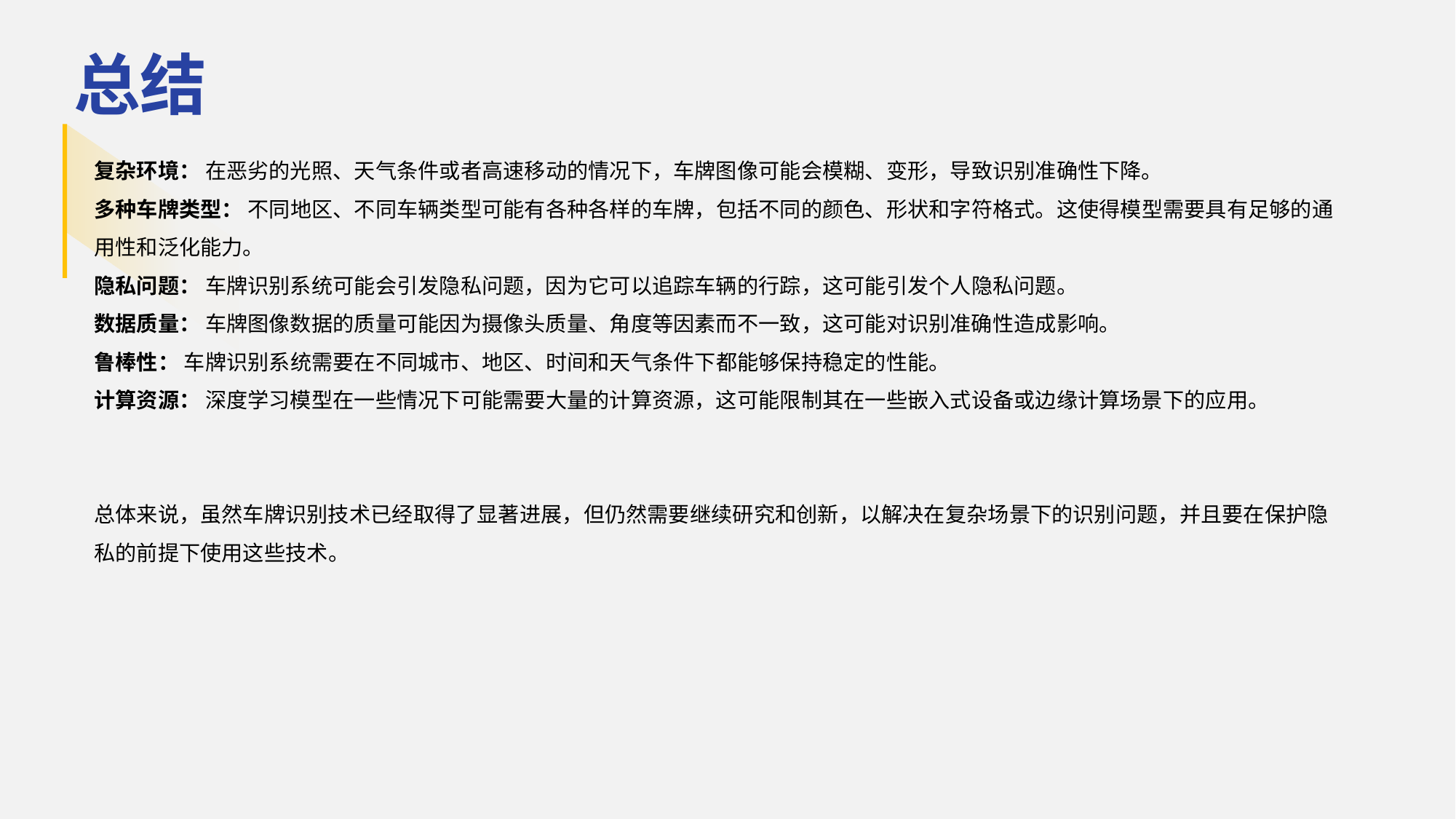

总结

复杂环境： 在恶劣的光照、天气条件或者高速移动的情况下，车牌图像可能会模糊、变形，导致识别准确性下降。
多种车牌类型： 不同地区、不同车辆类型可能有各种各样的车牌，包括不同的颜色、形状和字符格式。这使得模型需要具有足够的通用性和泛化能力。
隐私问题： 车牌识别系统可能会引发隐私问题，因为它可以追踪车辆的行踪，这可能引发个人隐私问题。
数据质量： 车牌图像数据的质量可能因为摄像头质量、角度等因素而不一致，这可能对识别准确性造成影响。
鲁棒性： 车牌识别系统需要在不同城市、地区、时间和天气条件下都能够保持稳定的性能。
计算资源： 深度学习模型在一些情况下可能需要大量的计算资源，这可能限制其在一些嵌入式设备或边缘计算场景下的应用。

总体来说，虽然车牌识别技术已经取得了显著进展，但仍然需要继续研究和创新，以解决在复杂场景下的识别问题，并且要在保护隐私的前提下使用这些技术。